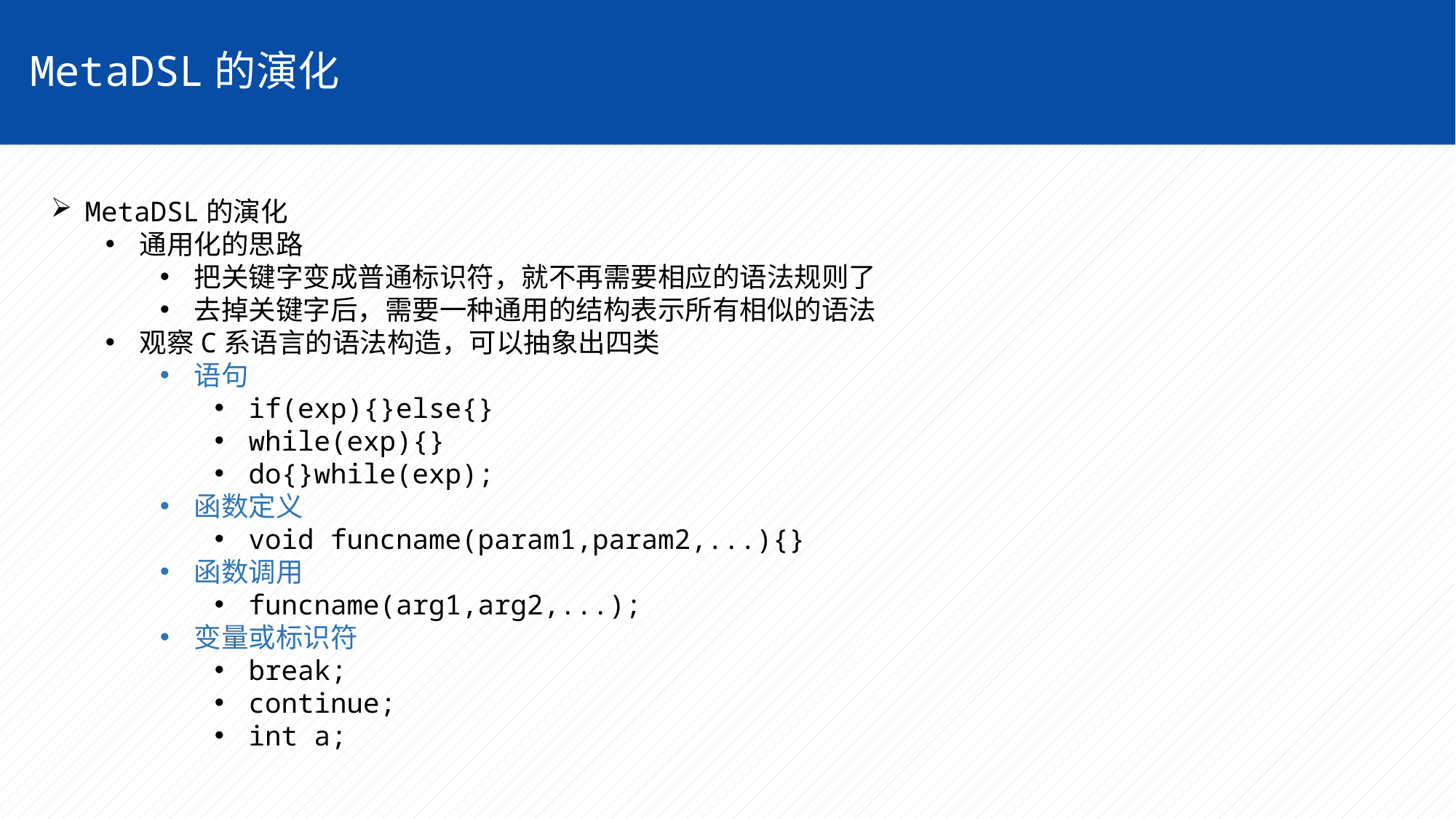

MetaDSL的演化
MetaDSL的演化
通用化的思路
把关键字变成普通标识符，就不再需要相应的语法规则了
去掉关键字后，需要一种通用的结构表示所有相似的语法
观察C系语言的语法构造，可以抽象出四类
语句
if(exp){}else{}
while(exp){}
do{}while(exp);
函数定义
void funcname(param1,param2,...){}
函数调用
funcname(arg1,arg2,...);
变量或标识符
break;
continue;
int a;